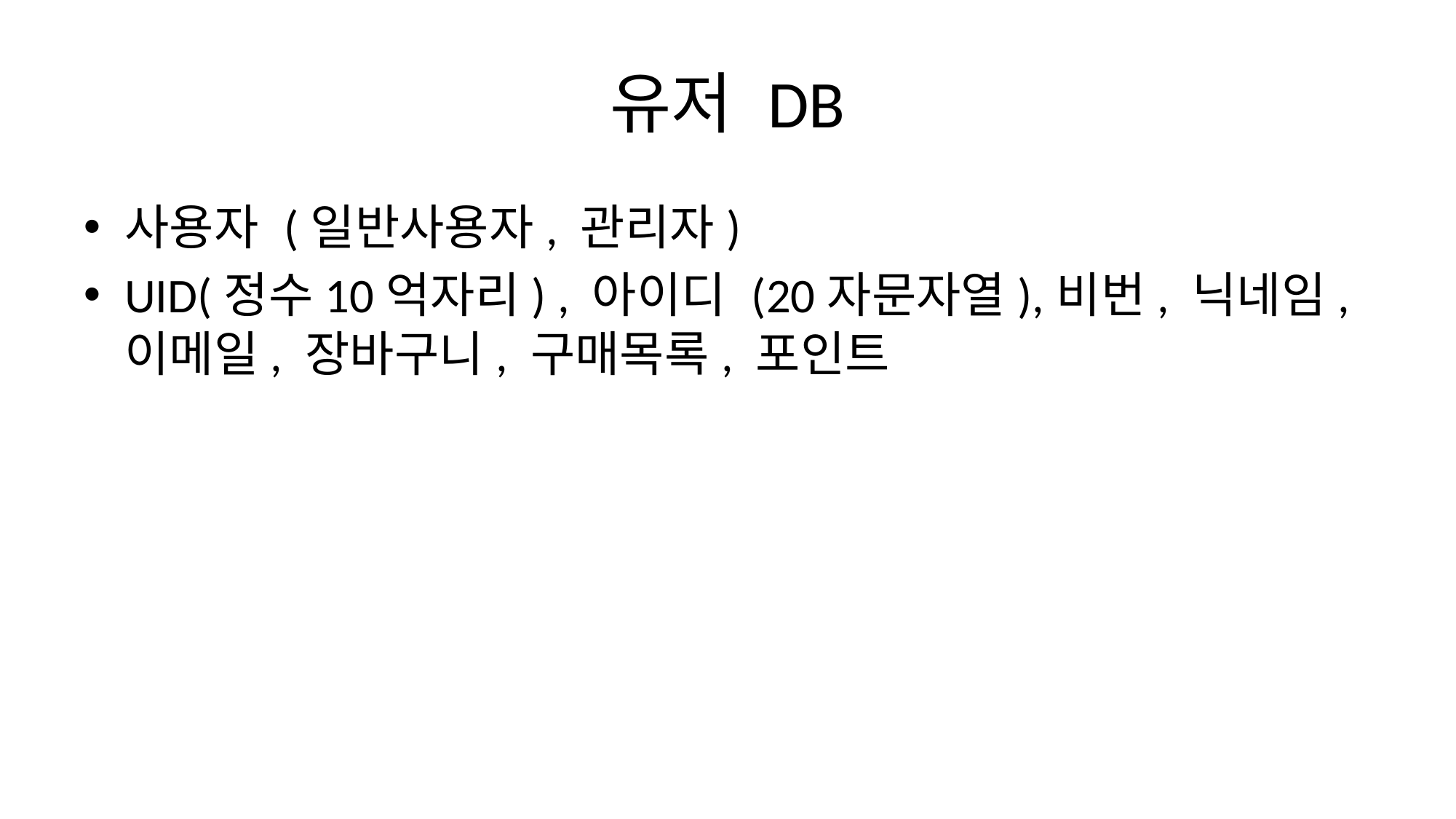

# 유저 DB
사용자 (일반사용자, 관리자)
UID(정수10억자리) , 아이디 (20자문자열),비번, 닉네임, 이메일, 장바구니, 구매목록, 포인트